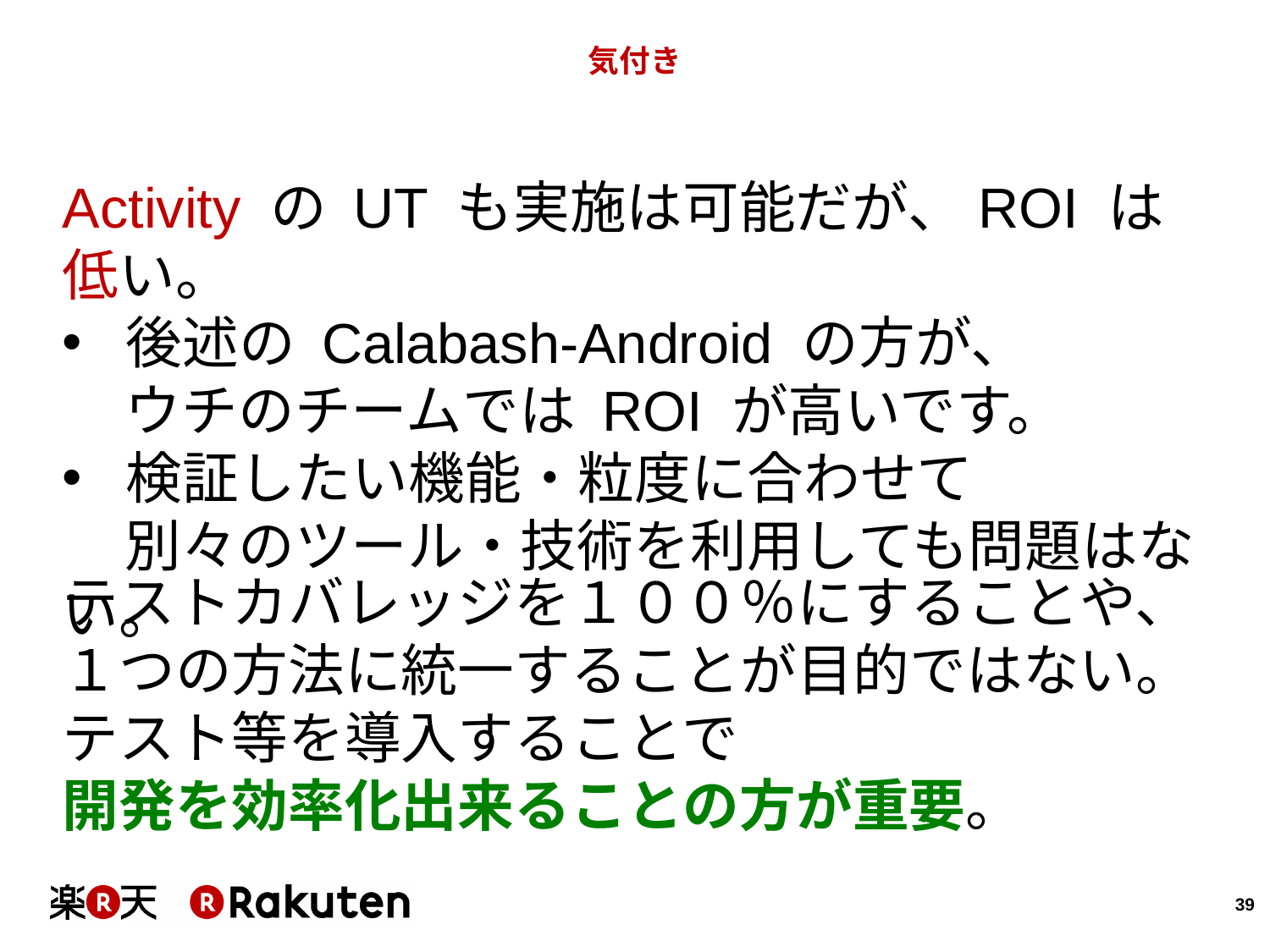

# 気付き
Activity の UT も実施は可能だが、ROI は低い。
後述の Calabash-Android の方が、
ウチのチームでは ROI が高いです。
検証したい機能・粒度に合わせて
別々のツール・技術を利用しても問題はない。

テストカバレッジを１００％にすることや、
１つの方法に統一することが目的ではない。
テスト等を導入することで
開発を効率化出来ることの方が重要。